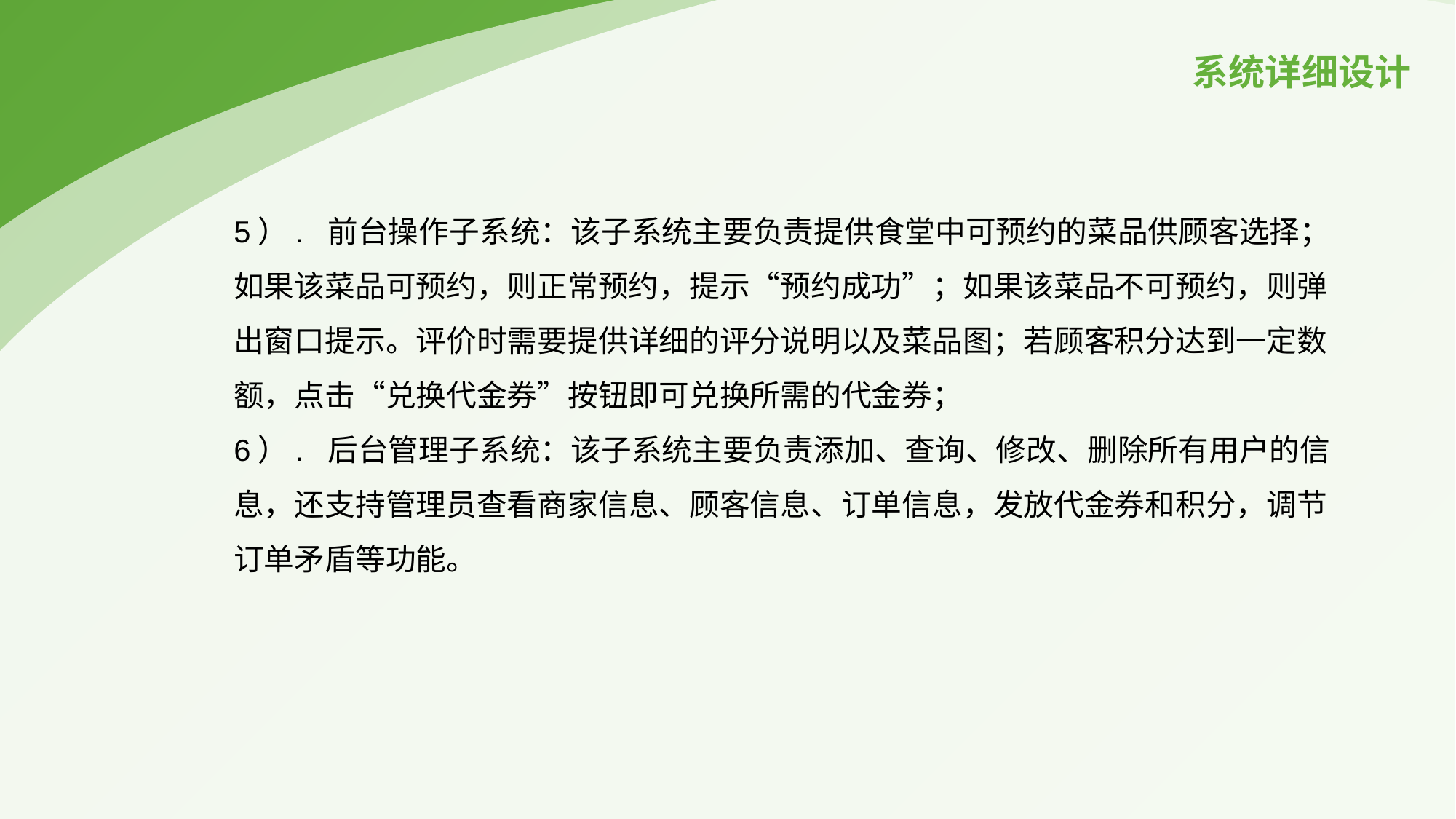

系统详细设计
5）.  前台操作子系统：该子系统主要负责提供食堂中可预约的菜品供顾客选择；如果该菜品可预约，则正常预约，提示“预约成功”；如果该菜品不可预约，则弹出窗口提示。评价时需要提供详细的评分说明以及菜品图；若顾客积分达到一定数额，点击“兑换代金券”按钮即可兑换所需的代金券；
6）.  后台管理子系统：该子系统主要负责添加、查询、修改、删除所有用户的信息，还支持管理员查看商家信息、顾客信息、订单信息，发放代金券和积分，调节订单矛盾等功能。